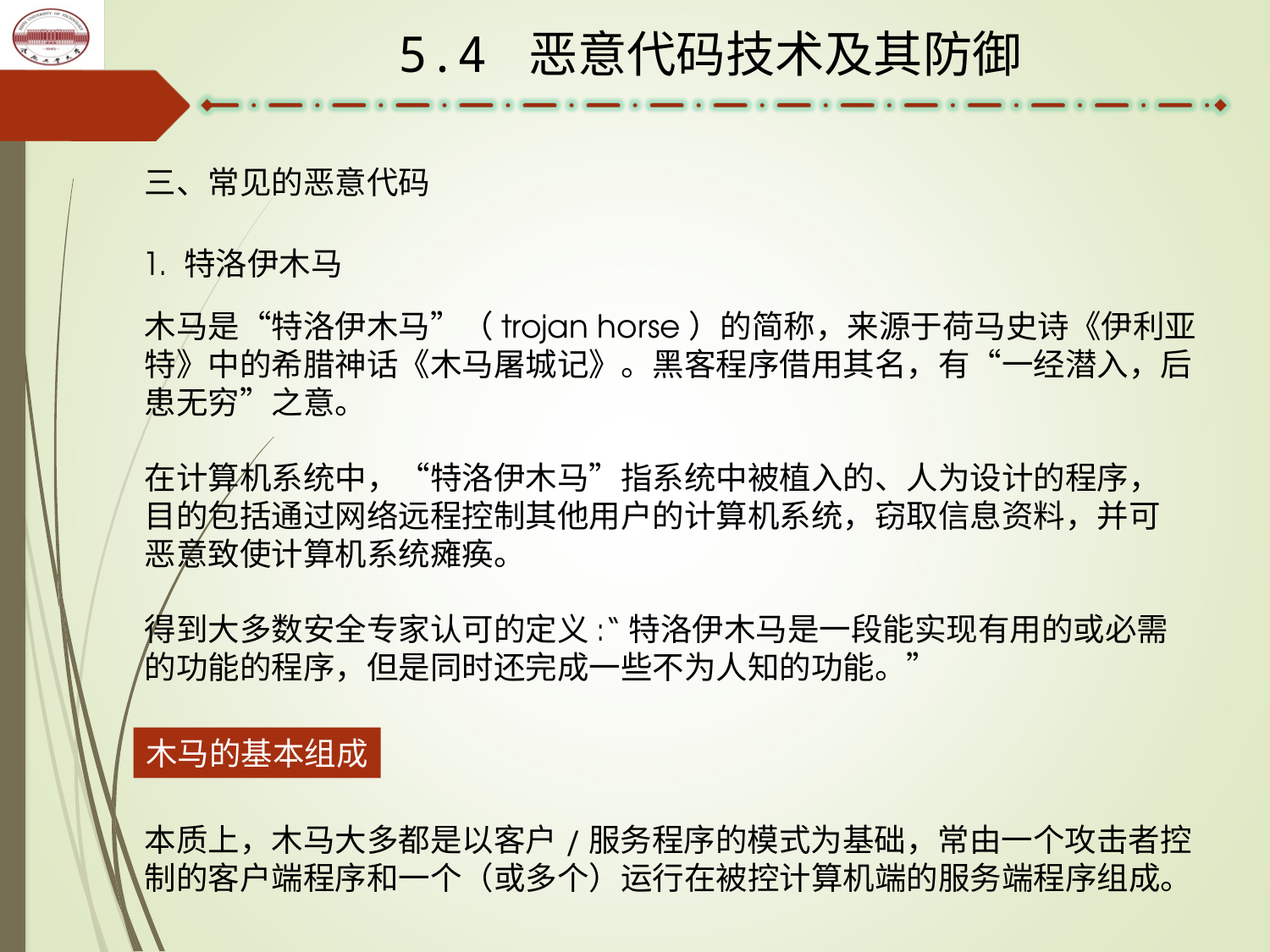

5.4 恶意代码技术及其防御
三、常见的恶意代码
1. 特洛伊木马
木马是“特洛伊木马”（trojan horse）的简称，来源于荷马史诗《伊利亚特》中的希腊神话《木马屠城记》。黑客程序借用其名，有“一经潜入，后患无穷”之意。
在计算机系统中，“特洛伊木马”指系统中被植入的、人为设计的程序，目的包括通过网络远程控制其他用户的计算机系统，窃取信息资料，并可恶意致使计算机系统瘫痪。
得到大多数安全专家认可的定义:“特洛伊木马是一段能实现有用的或必需的功能的程序，但是同时还完成一些不为人知的功能。”
木马的基本组成
本质上，木马大多都是以客户/服务程序的模式为基础，常由一个攻击者控制的客户端程序和一个（或多个）运行在被控计算机端的服务端程序组成。